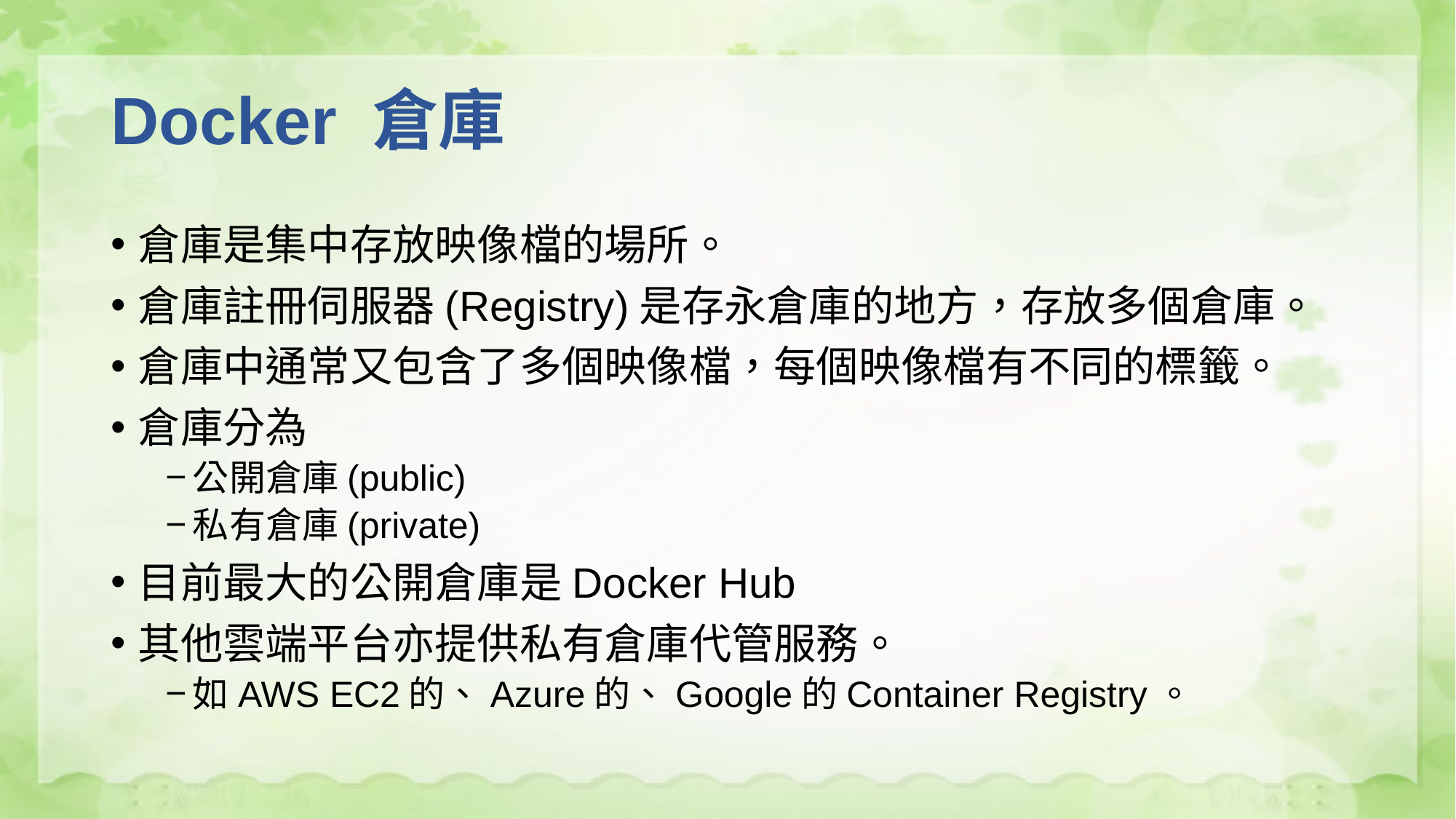

# Docker 倉庫
倉庫是集中存放映像檔的場所。
倉庫註冊伺服器(Registry)是存永倉庫的地方，存放多個倉庫。
倉庫中通常又包含了多個映像檔，每個映像檔有不同的標籤。
倉庫分為
公開倉庫(public)
私有倉庫(private)
目前最大的公開倉庫是Docker Hub
其他雲端平台亦提供私有倉庫代管服務。
如AWS EC2的、Azure的、Google的Container Registry。